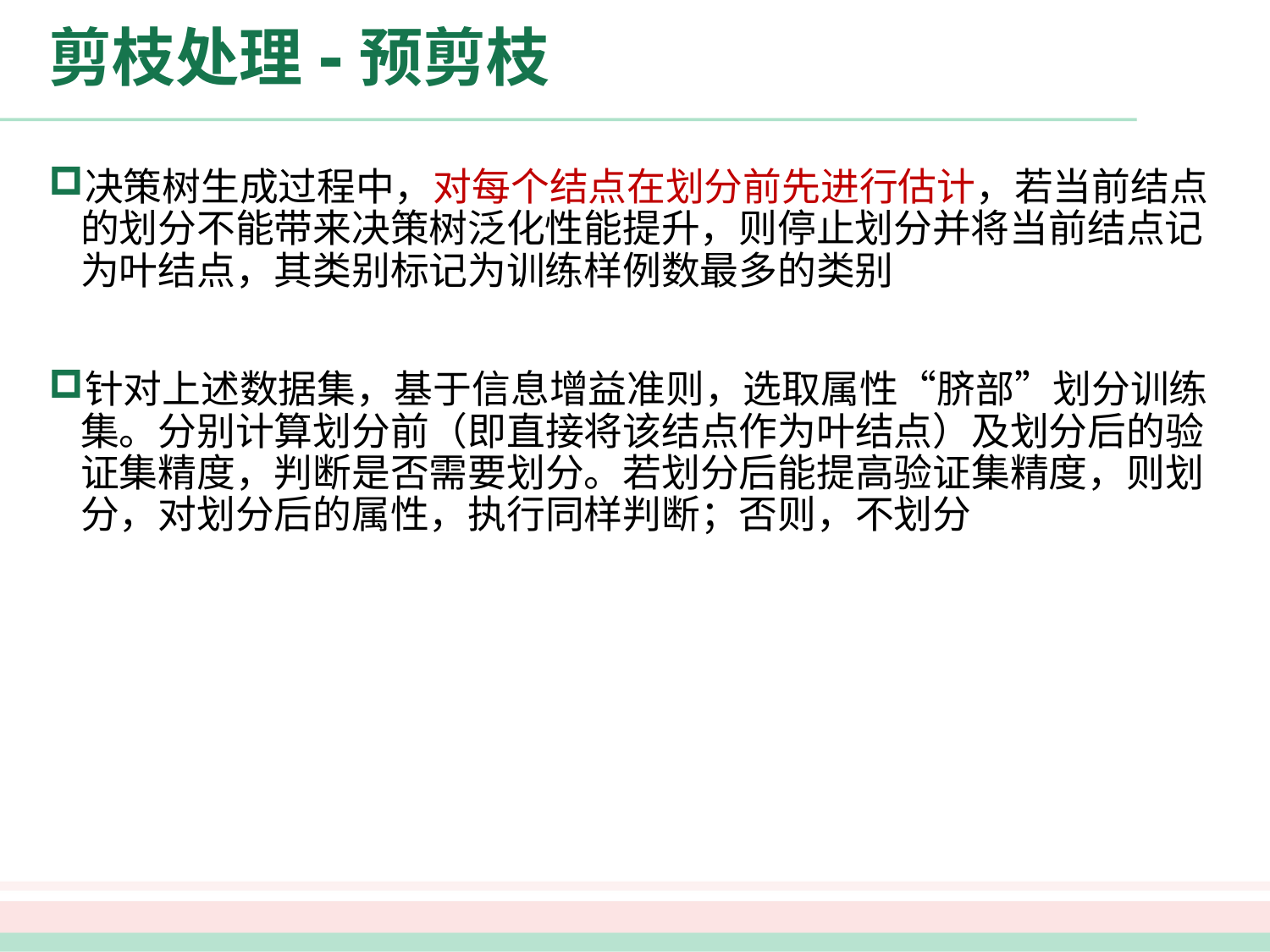

# 剪枝处理-预剪枝
决策树生成过程中，对每个结点在划分前先进行估计，若当前结点的划分不能带来决策树泛化性能提升，则停止划分并将当前结点记为叶结点，其类别标记为训练样例数最多的类别

针对上述数据集，基于信息增益准则，选取属性“脐部”划分训练集。分别计算划分前（即直接将该结点作为叶结点）及划分后的验证集精度，判断是否需要划分。若划分后能提高验证集精度，则划分，对划分后的属性，执行同样判断；否则，不划分